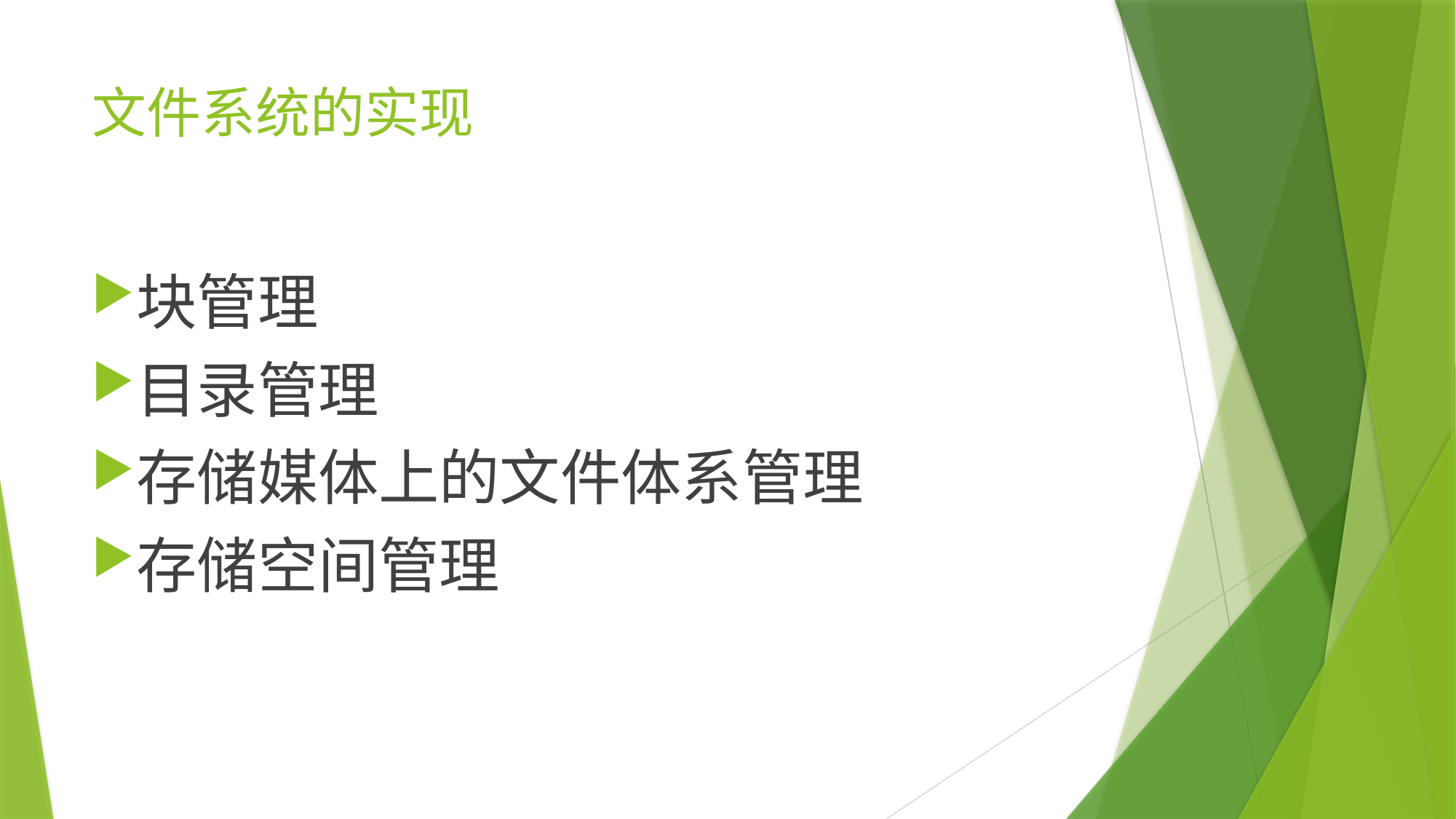

# 文件系统的实现
块管理
目录管理
存储媒体上的文件体系管理
存储空间管理